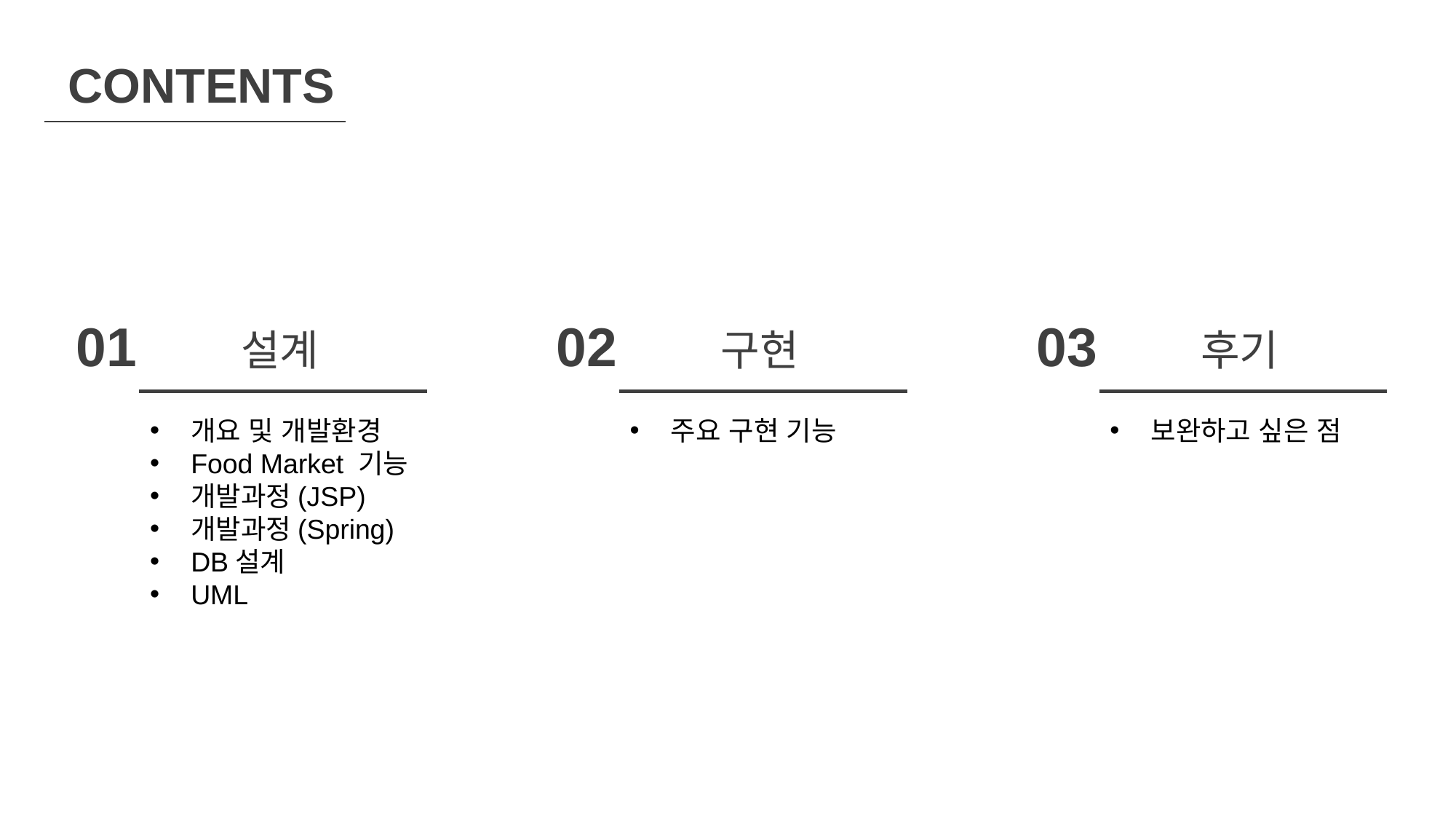

CONTENTS
01
설계
개요 및 개발환경
Food Market 기능
개발과정(JSP)
개발과정(Spring)
DB설계
UML
02
구현
주요 구현 기능
03
후기
보완하고 싶은 점